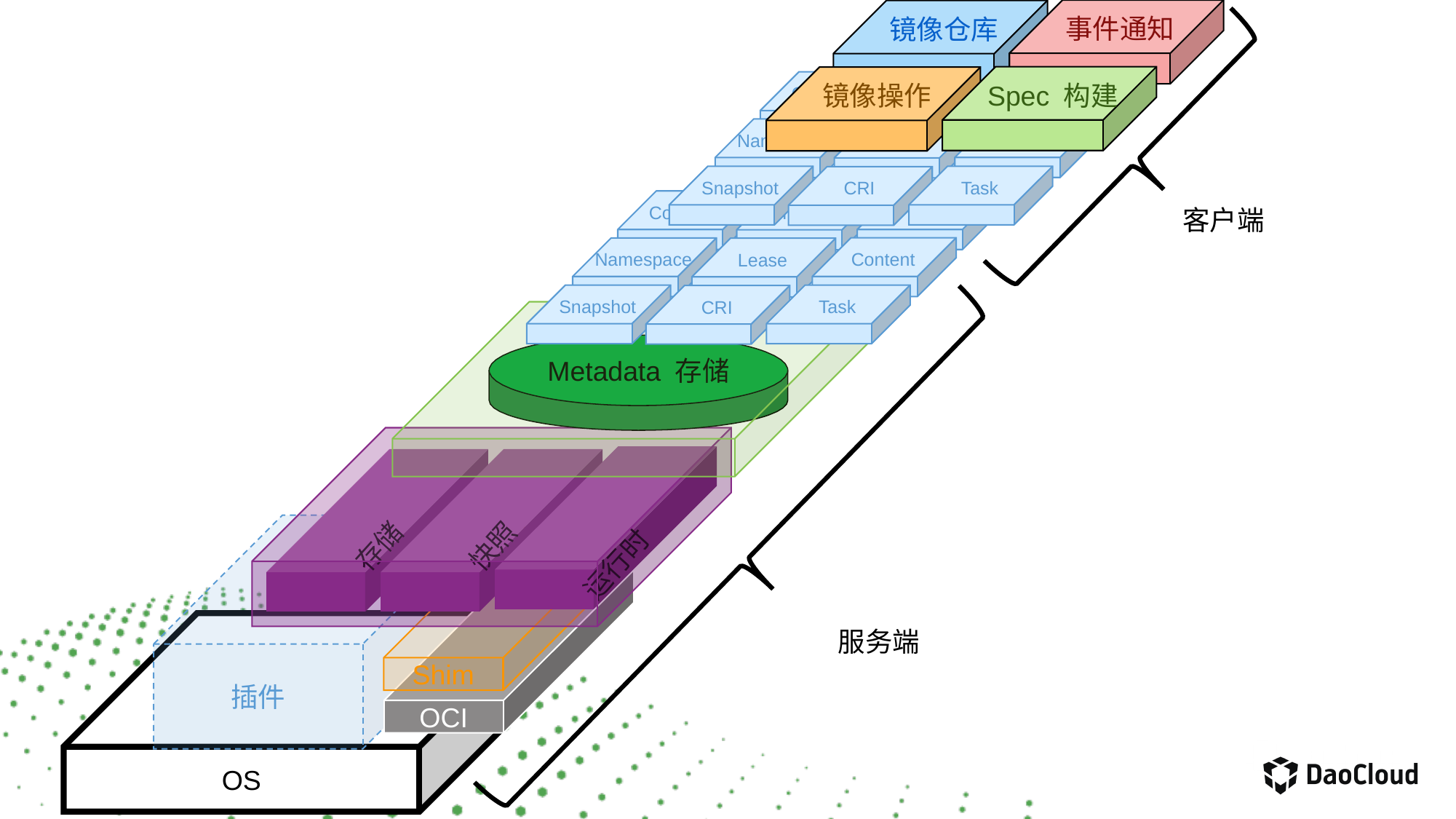

事件通知
镜像仓库
Spec 构建
镜像操作

Container
. . .
Image
Namespace
Content
Lease
Snapshot
Task
CRI
Container
. . .
Image
Content
Namespace
Lease
Snapshot
Task
CRI
客户端

Metadata 存储

运行时
存储
快照
插件
Shim
OCI
OS
服务端